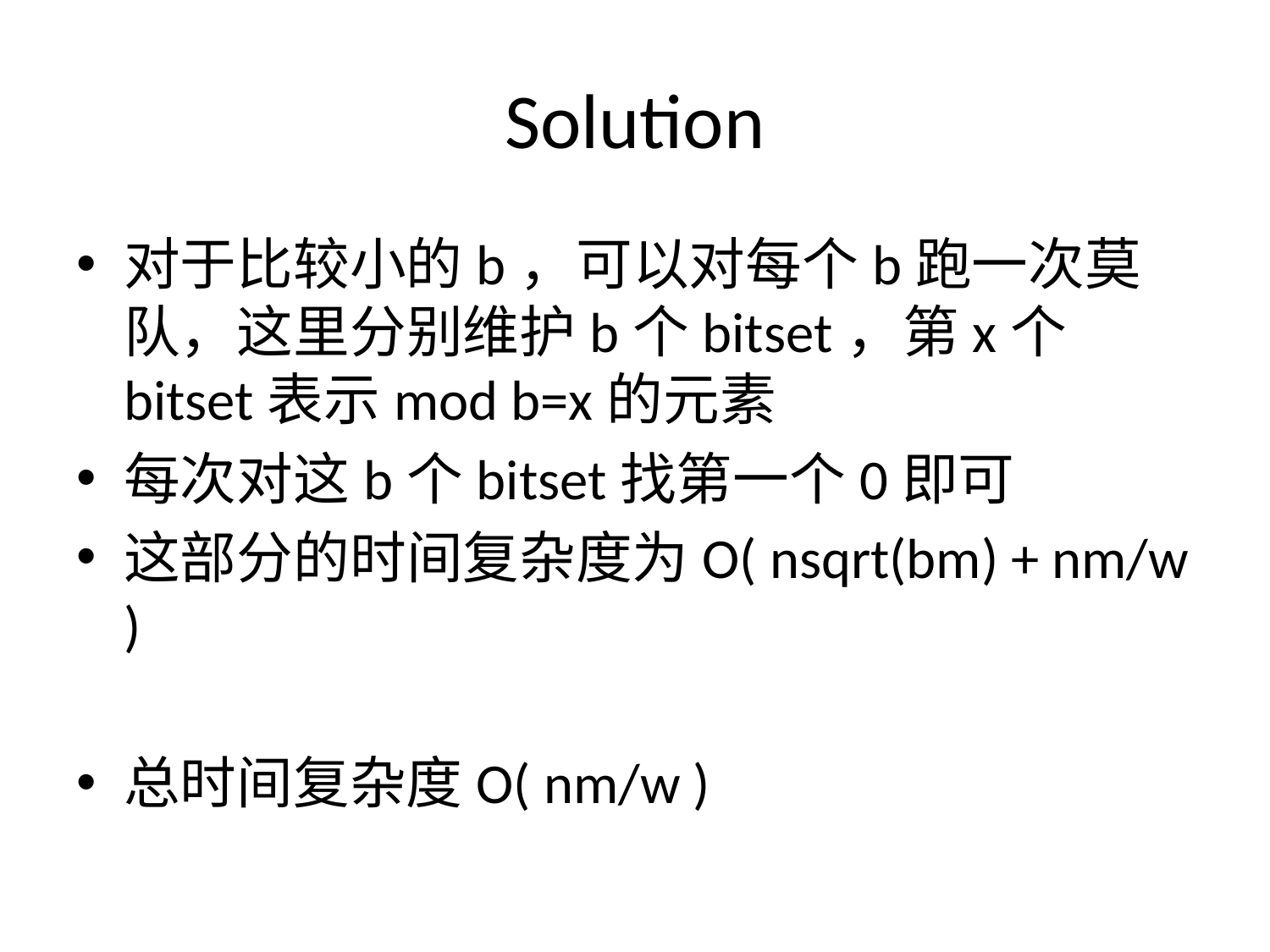

# Solution
对于比较小的b，可以对每个b跑一次莫队，这里分别维护b个bitset，第x个bitset表示mod b=x的元素
每次对这b个bitset找第一个0即可
这部分的时间复杂度为O( nsqrt(bm) + nm/w )

总时间复杂度O( nm/w )